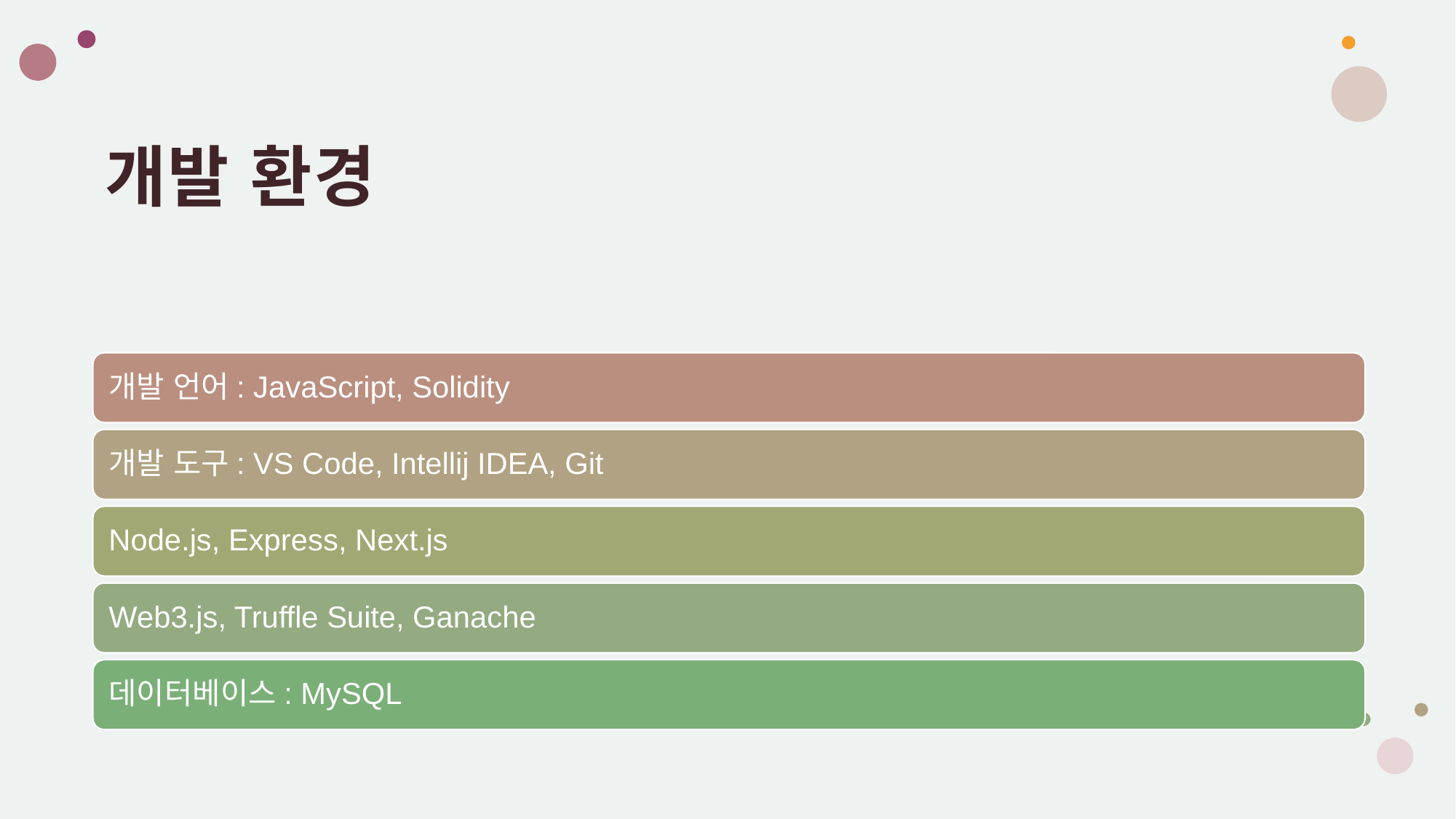

# 개발 환경
개발 언어: JavaScript, Solidity
개발 도구: VS Code, Intellij IDEA, Git
Node.js, Express, Next.js
Web3.js, Truffle Suite, Ganache
데이터베이스: MySQL